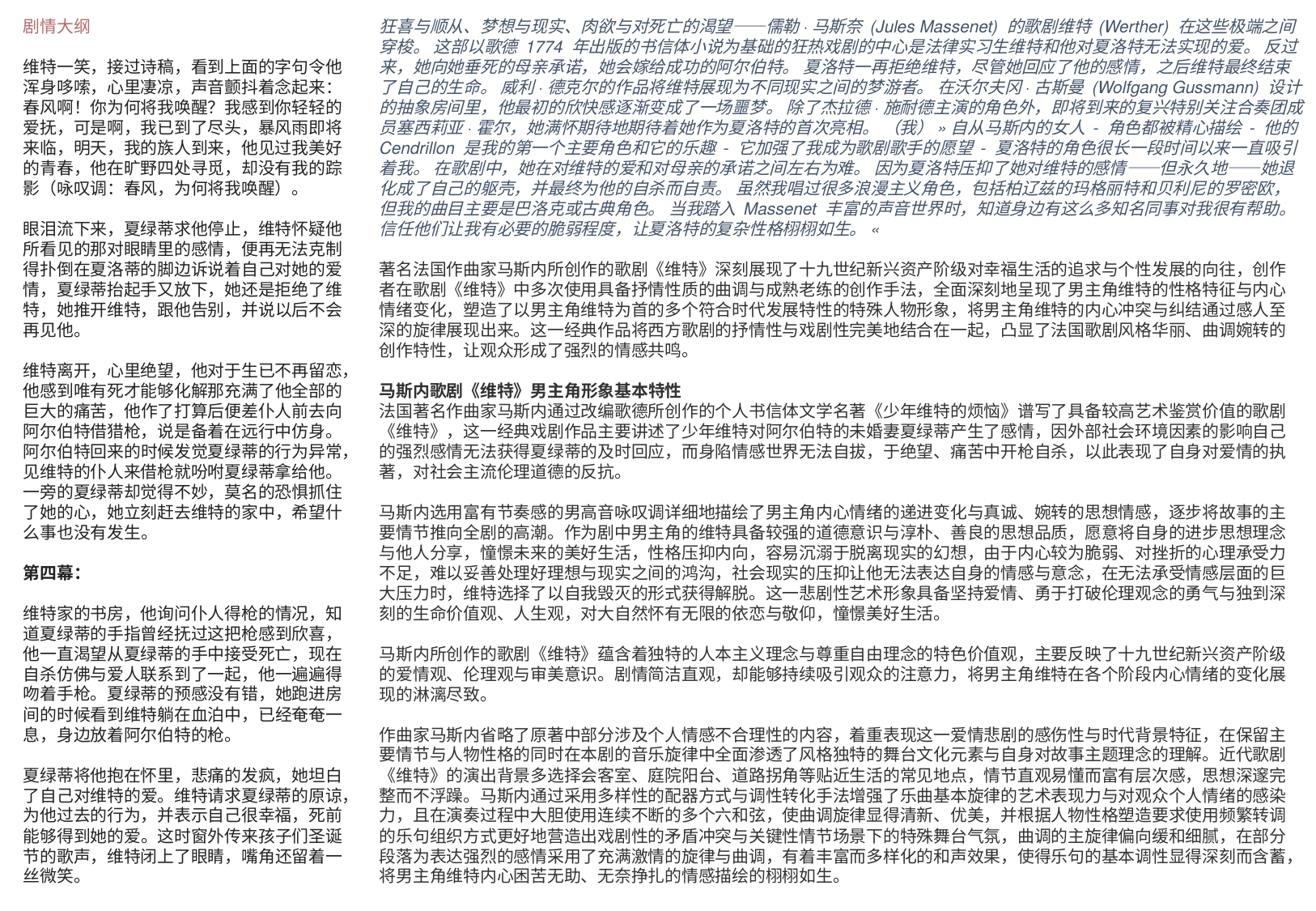

狂喜与顺从、梦想与现实、肉欲与对死亡的渴望——儒勒·马斯奈 (Jules Massenet) 的歌剧维特 (Werther) 在这些极端之间穿梭。 这部以歌德 1774 年出版的书信体小说为基础的狂热戏剧的中心是法律实习生维特和他对夏洛特无法实现的爱。 反过来，她向她垂死的母亲承诺，她会嫁给成功的阿尔伯特。 夏洛特一再拒绝维特，尽管她回应了他的感情，之后维特最终结束了自己的生命。 威利·德克尔的作品将维特展现为不同现实之间的梦游者。 在沃尔夫冈·古斯曼 (Wolfgang Gussmann) 设计的抽象房间里，他最初的欣快感逐渐变成了一场噩梦。 除了杰拉德·施耐德主演的角色外，即将到来的复兴特别关注合奏团成员塞西莉亚·霍尔，她满怀期待地期待着她作为夏洛特的首次亮相。 （我）»自从马斯内的女人 - 角色都被精心描绘 - 他的 Cendrillon 是我的第一个主要角色和它的乐趣 - 它加强了我成为歌剧歌手的愿望 - 夏洛特的角色很长一段时间以来一直吸引着我。 在歌剧中，她在对维特的爱和对母亲的承诺之间左右为难。 因为夏洛特压抑了她对维特的感情——但永久地——她退化成了自己的躯壳，并最终为他的自杀而自责。 虽然我唱过很多浪漫主义角色，包括柏辽兹的玛格丽特和贝利尼的罗密欧，但我的曲目主要是巴洛克或古典角色。 当我踏入 Massenet 丰富的声音世界时，知道身边有这么多知名同事对我很有帮助。 信任他们让我有必要的脆弱程度，让夏洛特的复杂性格栩栩如生。«

著名法国作曲家马斯内所创作的歌剧《维特》深刻展现了十九世纪新兴资产阶级对幸福生活的追求与个性发展的向往，创作者在歌剧《维特》中多次使用具备抒情性质的曲调与成熟老练的创作手法，全面深刻地呈现了男主角维特的性格特征与内心情绪变化，塑造了以男主角维特为首的多个符合时代发展特性的特殊人物形象，将男主角维特的内心冲突与纠结通过感人至深的旋律展现出来。这一经典作品将西方歌剧的抒情性与戏剧性完美地结合在一起，凸显了法国歌剧风格华丽、曲调婉转的创作特性，让观众形成了强烈的情感共鸣。

马斯内歌剧《维特》男主角形象基本特性
法国著名作曲家马斯内通过改编歌德所创作的个人书信体文学名著《少年维特的烦恼》谱写了具备较高艺术鉴赏价值的歌剧《维特》，这一经典戏剧作品主要讲述了少年维特对阿尔伯特的未婚妻夏绿蒂产生了感情，因外部社会环境因素的影响自己的强烈感情无法获得夏绿蒂的及时回应，而身陷情感世界无法自拔，于绝望、痛苦中开枪自杀，以此表现了自身对爱情的执著，对社会主流伦理道德的反抗。

马斯内选用富有节奏感的男高音咏叹调详细地描绘了男主角内心情绪的递进变化与真诚、婉转的思想情感，逐步将故事的主要情节推向全剧的高潮。作为剧中男主角的维特具备较强的道德意识与淳朴、善良的思想品质，愿意将自身的进步思想理念与他人分享，憧憬未来的美好生活，性格压抑内向，容易沉溺于脱离现实的幻想，由于内心较为脆弱、对挫折的心理承受力不足，难以妥善处理好理想与现实之间的鸿沟，社会现实的压抑让他无法表达自身的情感与意念，在无法承受情感层面的巨大压力时，维特选择了以自我毁灭的形式获得解脱。这一悲剧性艺术形象具备坚持爱情、勇于打破伦理观念的勇气与独到深刻的生命价值观、人生观，对大自然怀有无限的依恋与敬仰，憧憬美好生活。

马斯内所创作的歌剧《维特》蕴含着独特的人本主义理念与尊重自由理念的特色价值观，主要反映了十九世纪新兴资产阶级的爱情观、伦理观与审美意识。剧情简洁直观，却能够持续吸引观众的注意力，将男主角维特在各个阶段内心情绪的变化展现的淋漓尽致。

作曲家马斯内省略了原著中部分涉及个人情感不合理性的内容，着重表现这一爱情悲剧的感伤性与时代背景特征，在保留主要情节与人物性格的同时在本剧的音乐旋律中全面渗透了风格独特的舞台文化元素与自身对故事主题理念的理解。近代歌剧《维特》的演出背景多选择会客室、庭院阳台、道路拐角等贴近生活的常见地点，情节直观易懂而富有层次感，思想深邃完整而不浮躁。马斯内通过采用多样性的配器方式与调性转化手法增强了乐曲基本旋律的艺术表现力与对观众个人情绪的感染力，且在演奏过程中大胆使用连续不断的多个六和弦，使曲调旋律显得清新、优美，并根据人物性格塑造要求使用频繁转调的乐句组织方式更好地营造出戏剧性的矛盾冲突与关键性情节场景下的特殊舞台气氛，曲调的主旋律偏向缓和细腻，在部分段落为表达强烈的感情采用了充满激情的旋律与曲调，有着丰富而多样化的和声效果，使得乐句的基本调性显得深刻而含蓄，将男主角维特内心困苦无助、无奈挣扎的情感描绘的栩栩如生。
剧情大纲

维特一笑，接过诗稿，看到上面的字句令他浑身哆嗦，心里凄凉，声音颤抖着念起来：春风啊！你为何将我唤醒？我感到你轻轻的爱抚，可是啊，我已到了尽头，暴风雨即将来临，明天，我的族人到来，他见过我美好的青春，他在旷野四处寻觅，却没有我的踪影（咏叹调：春风，为何将我唤醒）。

眼泪流下来，夏绿蒂求他停止，维特怀疑他所看见的那对眼睛里的感情，便再无法克制得扑倒在夏洛蒂的脚边诉说着自己对她的爱情，夏绿蒂抬起手又放下，她还是拒绝了维特，她推开维特，跟他告别，并说以后不会再见他。

维特离开，心里绝望，他对于生已不再留恋，他感到唯有死才能够化解那充满了他全部的巨大的痛苦，他作了打算后便差仆人前去向阿尔伯特借猎枪，说是备着在远行中仿身。
阿尔伯特回来的时候发觉夏绿蒂的行为异常，见维特的仆人来借枪就吩咐夏绿蒂拿给他。一旁的夏绿蒂却觉得不妙，莫名的恐惧抓住了她的心，她立刻赶去维特的家中，希望什么事也没有发生。

第四幕：

维特家的书房，他询问仆人得枪的情况，知道夏绿蒂的手指曾经抚过这把枪感到欣喜，他一直渴望从夏绿蒂的手中接受死亡，现在自杀仿佛与爱人联系到了一起，他一遍遍得吻着手枪。夏绿蒂的预感没有错，她跑进房间的时候看到维特躺在血泊中，已经奄奄一息，身边放着阿尔伯特的枪。

夏绿蒂将他抱在怀里，悲痛的发疯，她坦白了自己对维特的爱。维特请求夏绿蒂的原谅，为他过去的行为，并表示自己很幸福，死前能够得到她的爱。这时窗外传来孩子们圣诞节的歌声，维特闭上了眼睛，嘴角还留着一丝微笑。